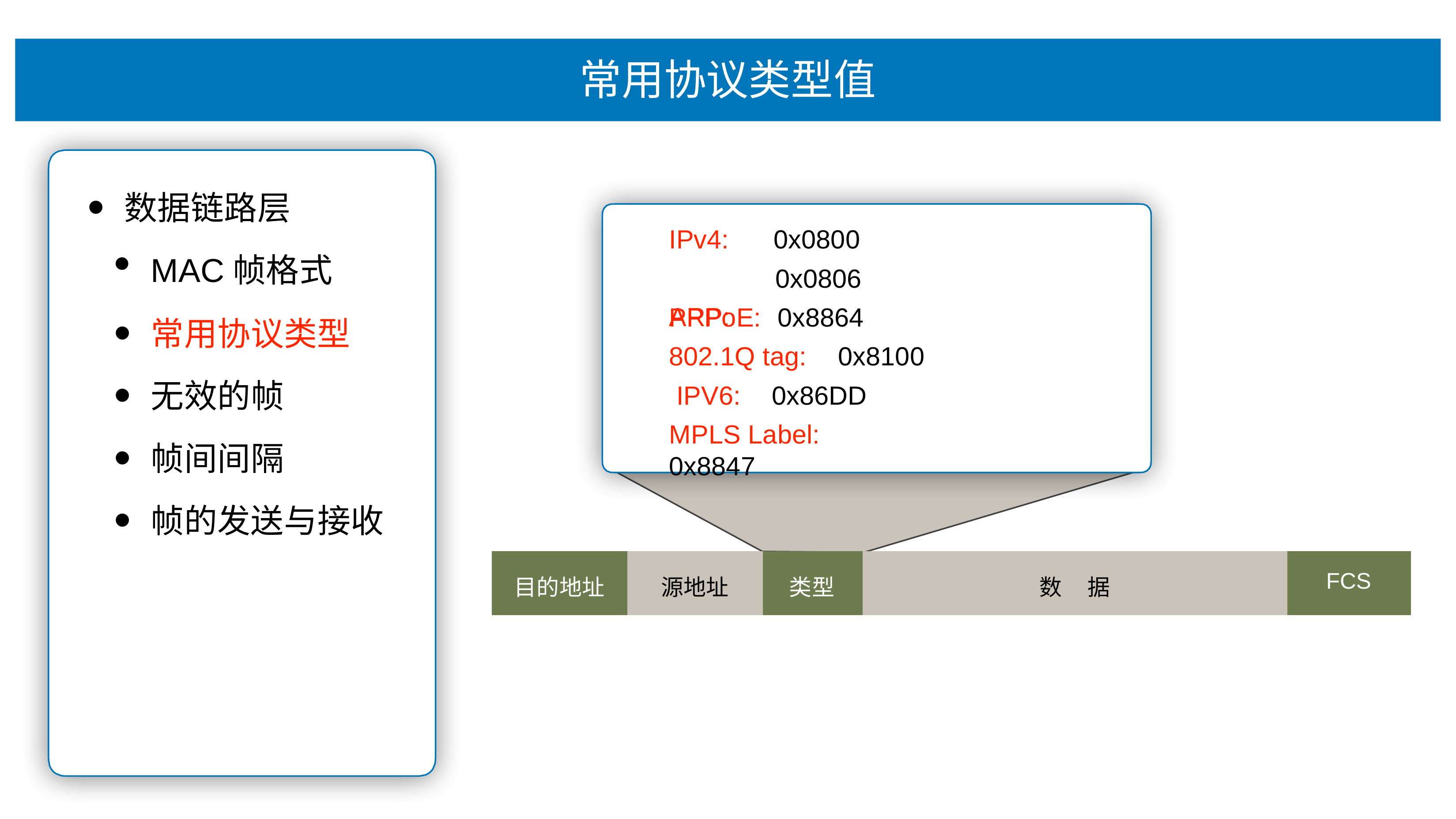

# 常⽤协议类型值

数据链路层
MAC帧格式
常⽤协议类型
⽆效的帧
帧间间隔
帧的发送与接收

IPv4:  ARP:
0x0800
0x0806
PPPoE:		0x8864  802.1Q tag:	0x8100  IPV6:	0x86DD
MPLS Label:	0x8847

| ⽬的地址 | 源地址 | 类型 | 数 据 | FCS |
| --- | --- | --- | --- | --- |